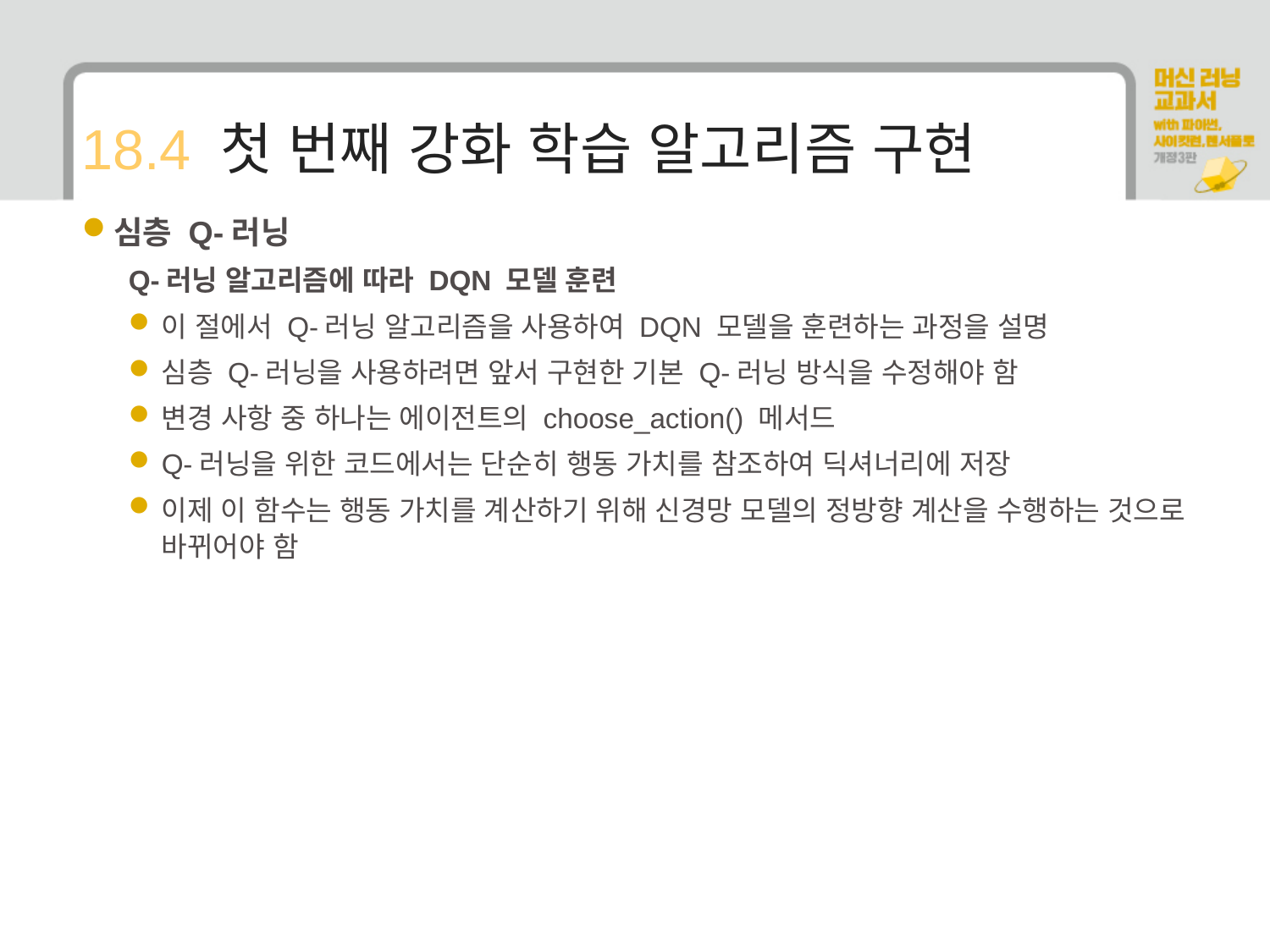

# 18.4 첫 번째 강화 학습 알고리즘 구현
심층 Q-러닝
Q-러닝 알고리즘에 따라 DQN 모델 훈련
이 절에서 Q-러닝 알고리즘을 사용하여 DQN 모델을 훈련하는 과정을 설명
심층 Q-러닝을 사용하려면 앞서 구현한 기본 Q-러닝 방식을 수정해야 함
변경 사항 중 하나는 에이전트의 choose_action() 메서드
Q-러닝을 위한 코드에서는 단순히 행동 가치를 참조하여 딕셔너리에 저장
이제 이 함수는 행동 가치를 계산하기 위해 신경망 모델의 정방향 계산을 수행하는 것으로 바뀌어야 함